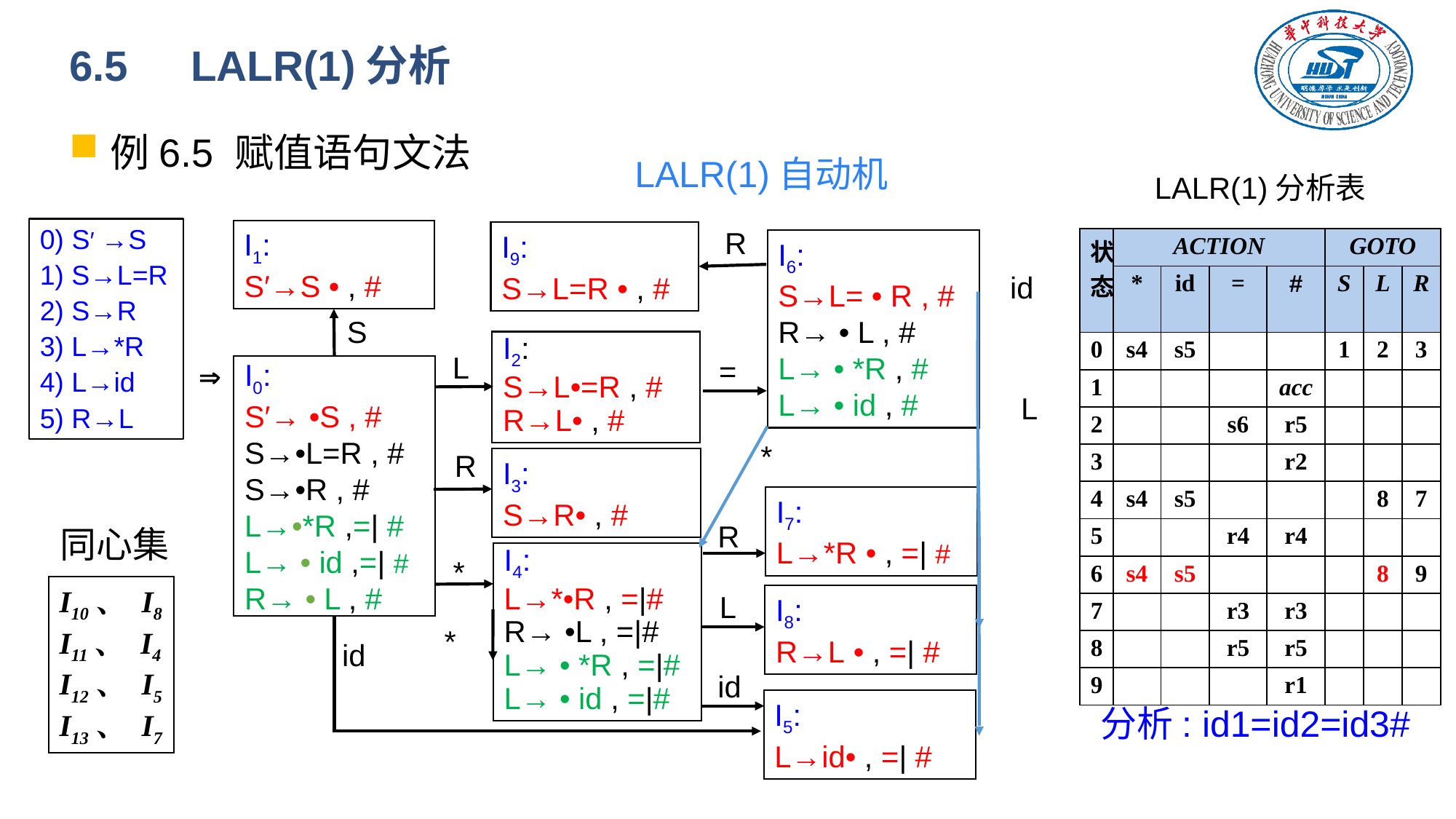

# 6.5　LALR(1)分析
例6.5 赋值语句文法
LALR(1)自动机
LALR(1)分析表
0) S′ →S
1) S→L=R
2) S→R
3) L→*R
4) L→id
5) R→L
R
I1:
S′→S • , #
I9:
S→L=R • , #
| 状态 | ACTION |  |  |  | GOTO |  |  |
| --- | --- | --- | --- | --- | --- | --- | --- |
|  | \* | id | = | # | S | L | R |
| 0 | s4 | s5 |  |  | 1 | 2 | 3 |
| 1 |  |  |  | acc |  |  |  |
| 2 |  |  | s6 | r5 |  |  |  |
| 3 |  |  |  | r2 |  |  |  |
| 4 | s4 | s5 |  |  |  | 8 | 7 |
| 5 |  |  | r4 | r4 |  |  |  |
| 6 | s4 | s5 |  |  |  | 8 | 9 |
| 7 |  |  | r3 | r3 |  |  |  |
| 8 |  |  | r5 | r5 |  |  |  |
| 9 |  |  |  | r1 |  |  |  |
I6:
S→L= • R , #
R→ • L , #
L→ • *R , #
L→ • id , #
id
S
I2:
S→L•=R , #
R→L• , #
L
=
⇒
I0:
S′→ •S , #
S→•L=R , #
S→•R , #
L→•*R ,=| #
L→ • id ,=| #
R→ • L , #
L
*
R
I3:
S→R• , #
I7:
L→*R • , =| #
R
同心集
I4:
L→*•R , =|#
R→ •L , =|#
L→ • *R , =|#
L→ • id , =|#
*
I10、 I8
I11、 I4
I12、 I5
I13、 I7
L
I8:
R→L • , =| #
*
id
id
I5:
L→id• , =| #
分析: id1=id2=id3#
87